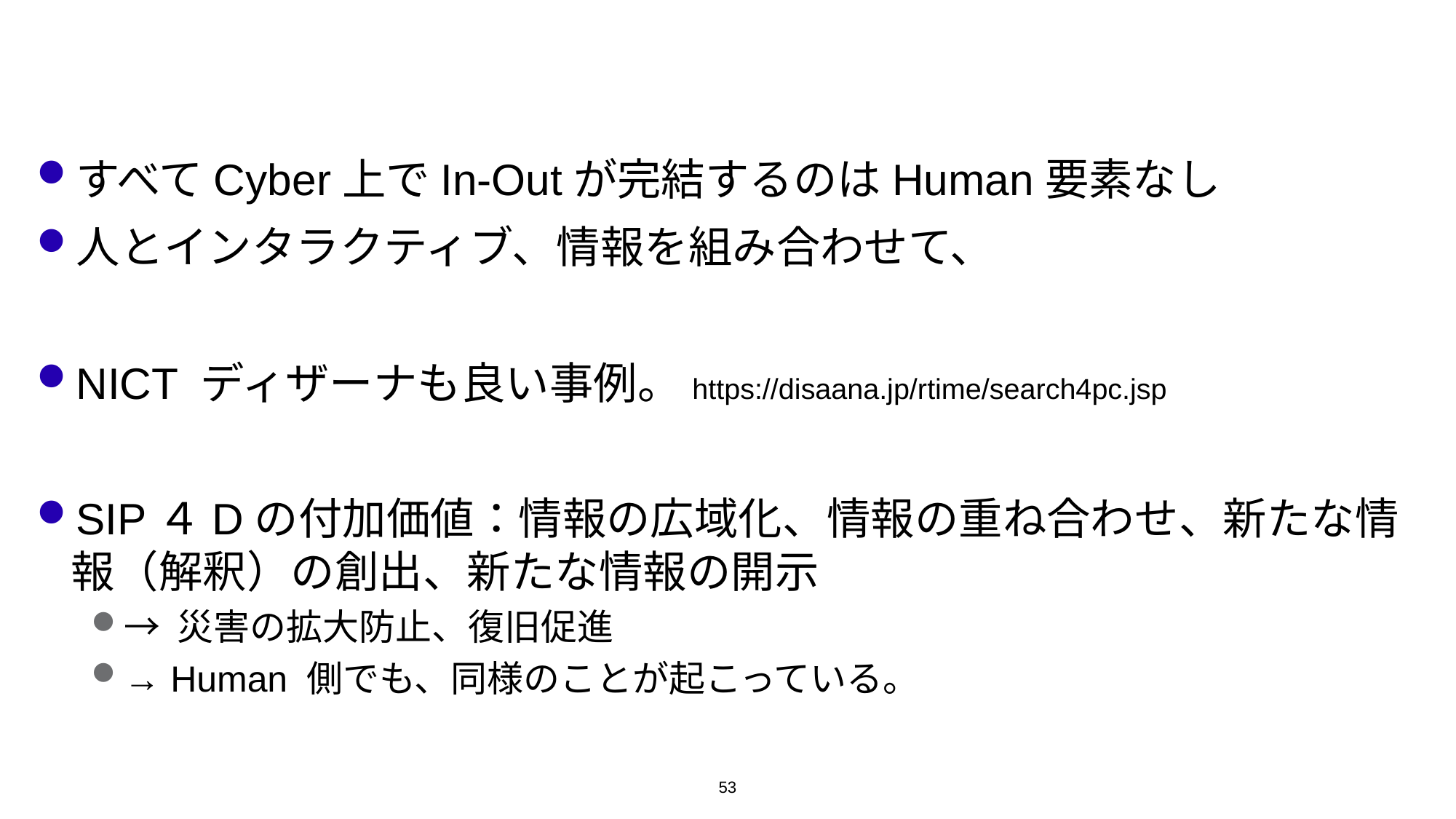

#
すべてCyber上でIn-Outが完結するのはHuman要素なし
人とインタラクティブ、情報を組み合わせて、

NICT ディザーナも良い事例。https://disaana.jp/rtime/search4pc.jsp

SIP４Dの付加価値：情報の広域化、情報の重ね合わせ、新たな情報（解釈）の創出、新たな情報の開示
→ 災害の拡大防止、復旧促進
→ Human 側でも、同様のことが起こっている。
53